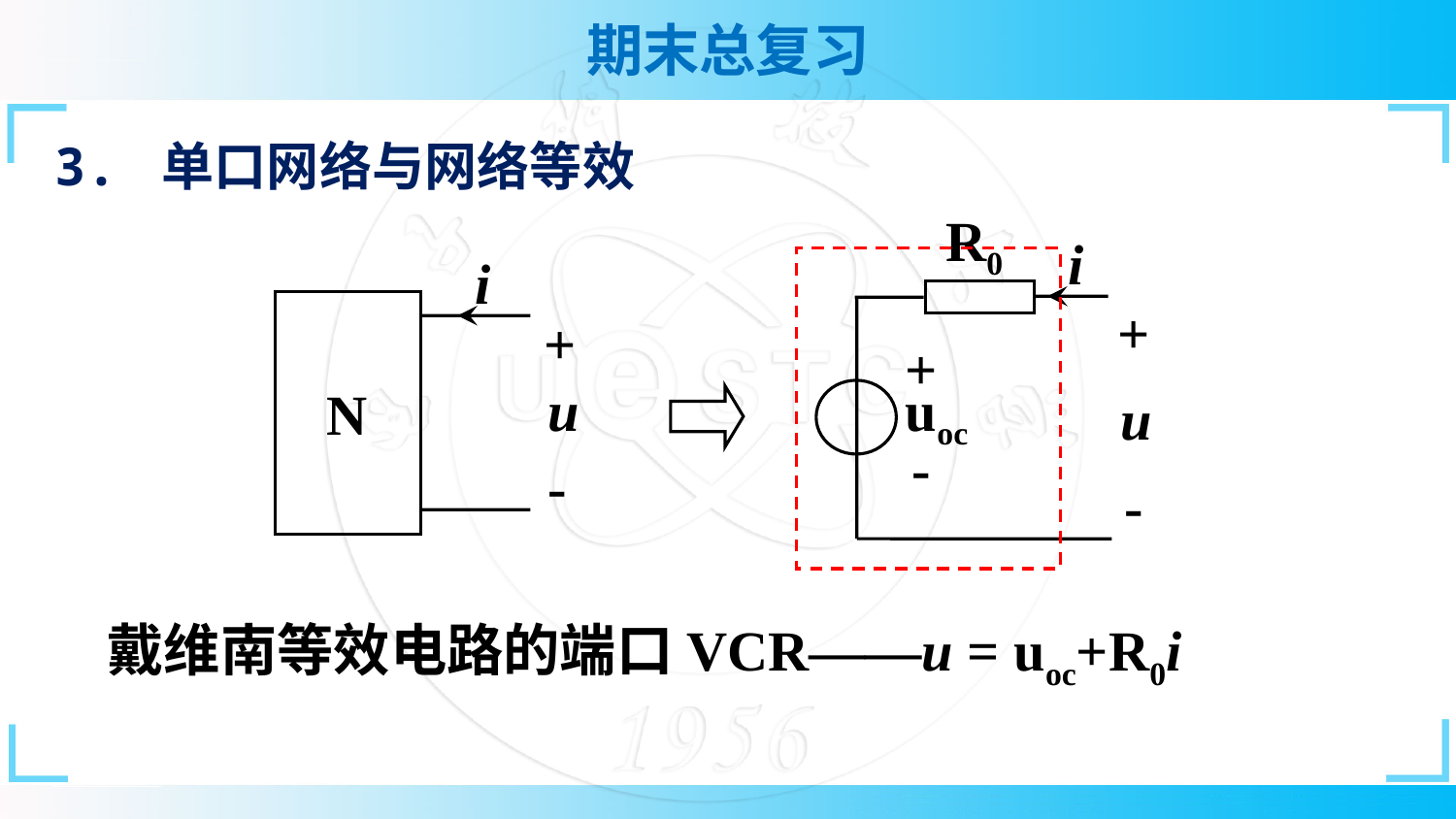

3. 单口网络与网络等效
R0
i

+

+
uoc
u

-
-

i

+

N
u
-

戴维南等效电路的端口VCR——u = uoc+R0i